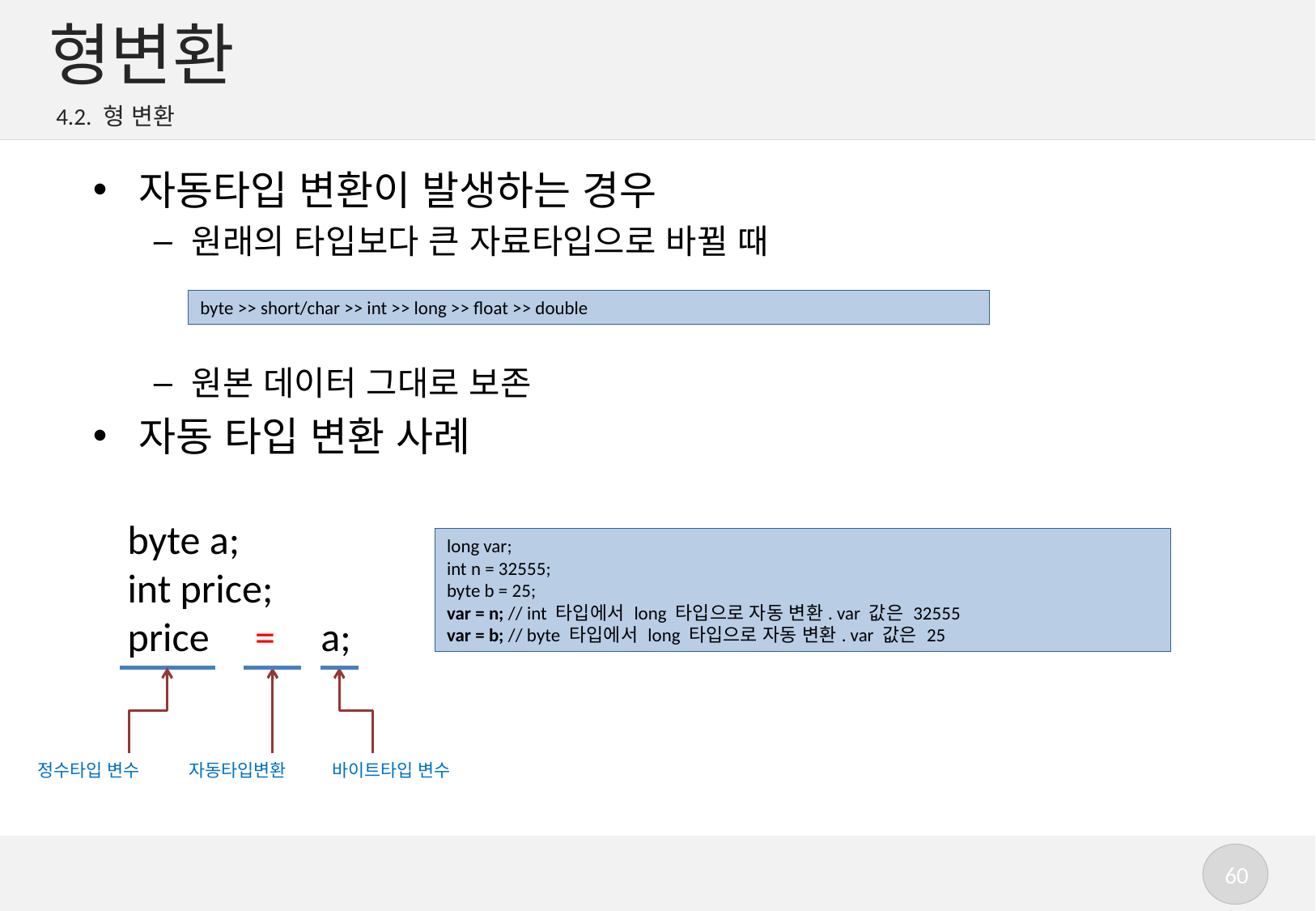

# 형변환
4.2. 형 변환
자동타입 변환이 발생하는 경우
원래의 타입보다 큰 자료타입으로 바뀔 때

원본 데이터 그대로 보존
자동 타입 변환 사례

byte >> short/char >> int >> long >> float >> double
byte a;
int price;
price     =     a;
자동타입변환
바이트타입 변수
정수타입 변수
long var;
int n = 32555;
byte b = 25;
var = n; // int 타입에서 long 타입으로 자동 변환. var 값은 32555
var = b; // byte 타입에서 long 타입으로 자동 변환. var 값은 25